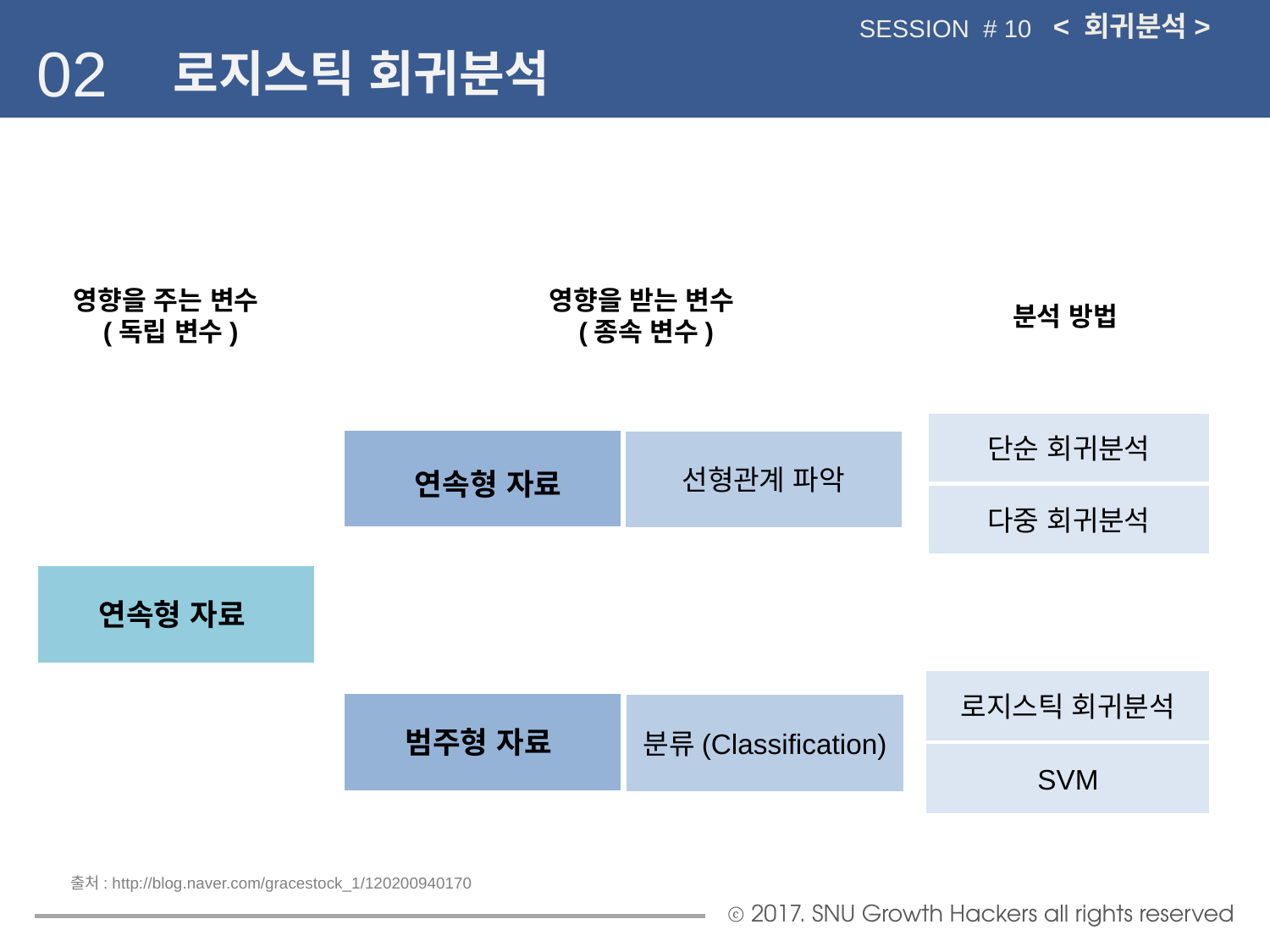

< 회귀분석>
SESSION  # 10
02
로지스틱 회귀분석
영향을 주는 변수
    (독립 변수)
영향을 받는 변수
    (종속 변수)
분석 방법
단순 회귀분석
다중 회귀분석

선형관계 파악
연속형 자료

연속형 자료
로지스틱 회귀분석
SVM

분류(Classification)
범주형 자료
출처: http://blog.naver.com/gracestock_1/120200940170
ⓒ 2017. SNU Growth Hackers all rights reserved